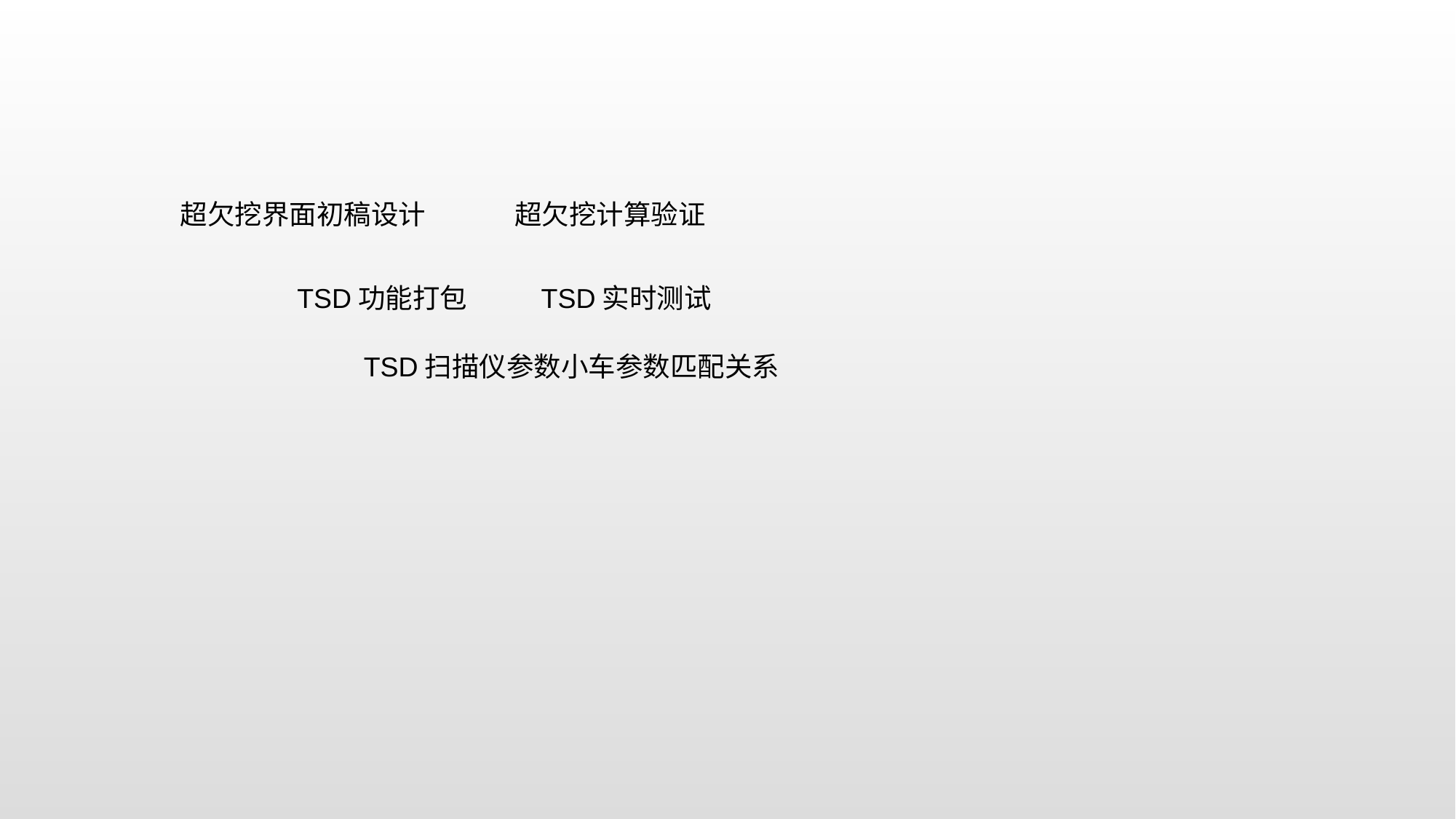

超欠挖界面初稿设计
超欠挖计算验证
TSD功能打包
TSD实时测试
TSD扫描仪参数小车参数匹配关系